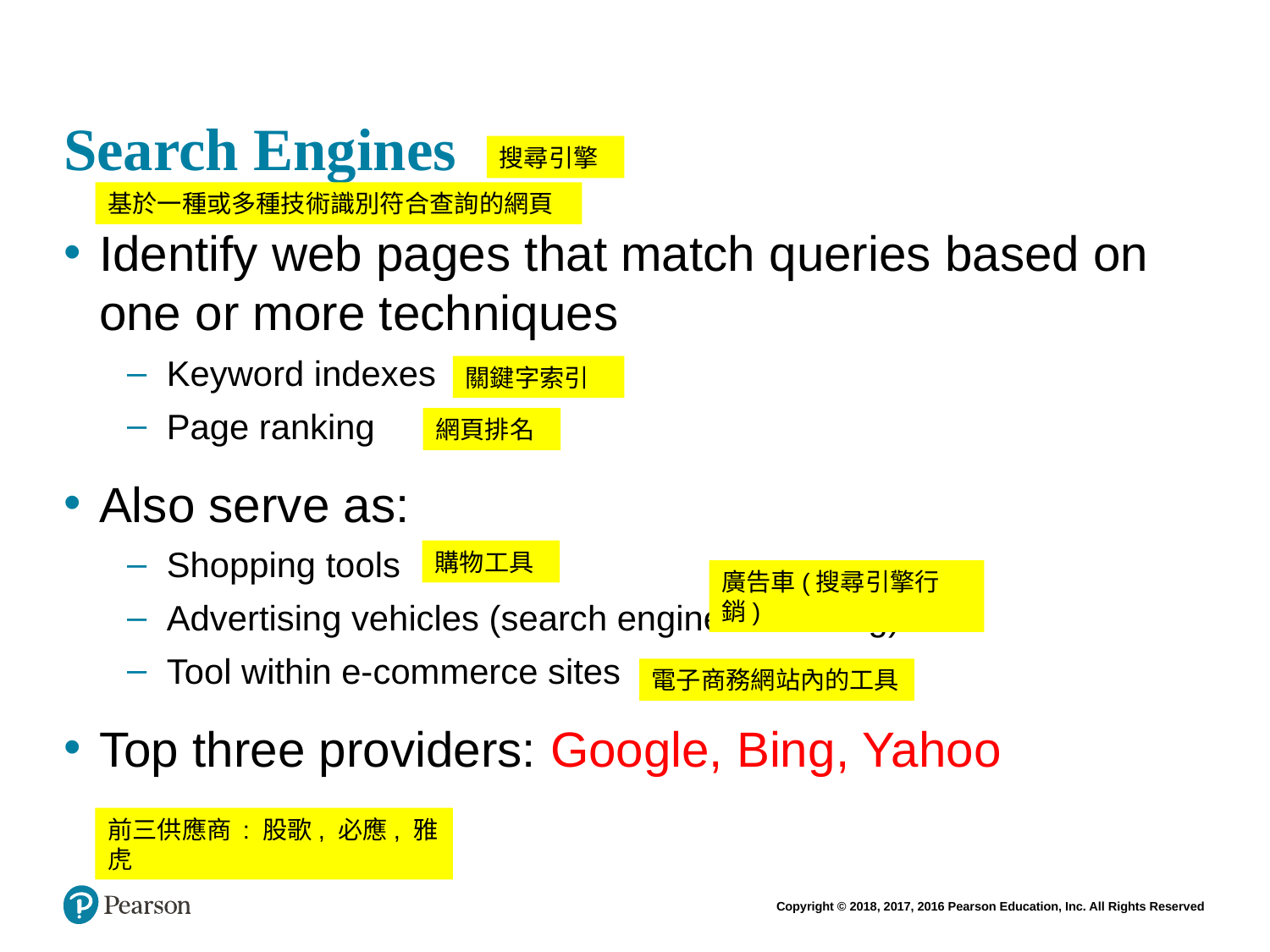

# Search Engines
搜尋引擎
基於一種或多種技術識別符合查詢的網頁
Identify web pages that match queries based on one or more techniques
Keyword indexes
Page ranking
Also serve as:
Shopping tools
Advertising vehicles (search engine marketing)
Tool within e-commerce sites
Top three providers: Google, Bing, Yahoo
關鍵字索引
網頁排名
購物工具
廣告車(搜尋引擎行銷)
電子商務網站內的工具
前三供應商 : 股歌, 必應, 雅虎